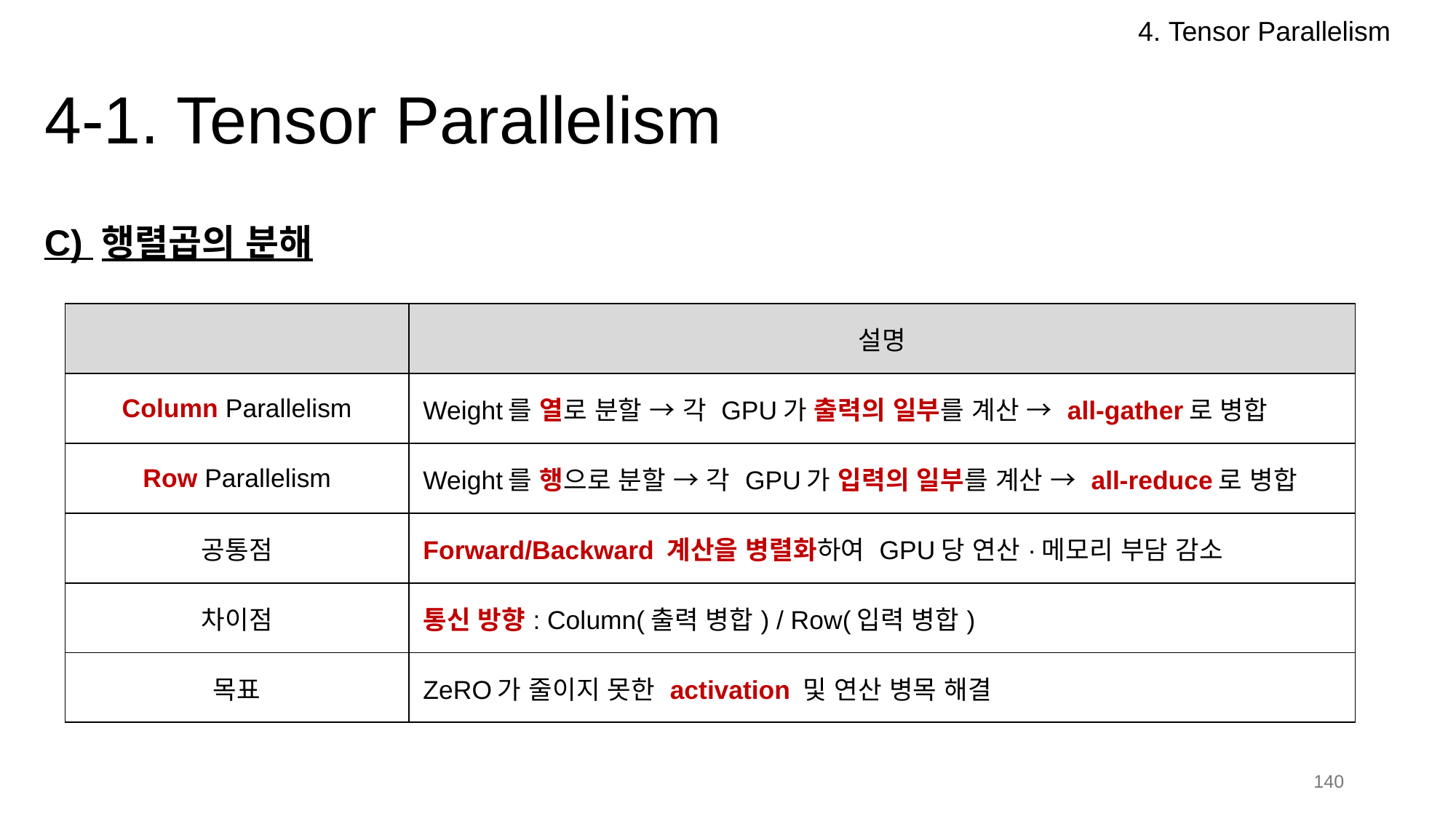

4. Tensor Parallelism
# 4-1. Tensor Parallelism
C) 행렬곱의 분해
|  | 설명 |
| --- | --- |
| Column Parallelism | Weight를 열로 분할 → 각 GPU가 출력의 일부를 계산 → all-gather로 병합 |
| Row Parallelism | Weight를 행으로 분할 → 각 GPU가 입력의 일부를 계산 → all-reduce로 병합 |
| 공통점 | Forward/Backward 계산을 병렬화하여 GPU당 연산·메모리 부담 감소 |
| 차이점 | 통신 방향: Column(출력 병합) / Row(입력 병합) |
| 목표 | ZeRO가 줄이지 못한 activation 및 연산 병목 해결 |
140